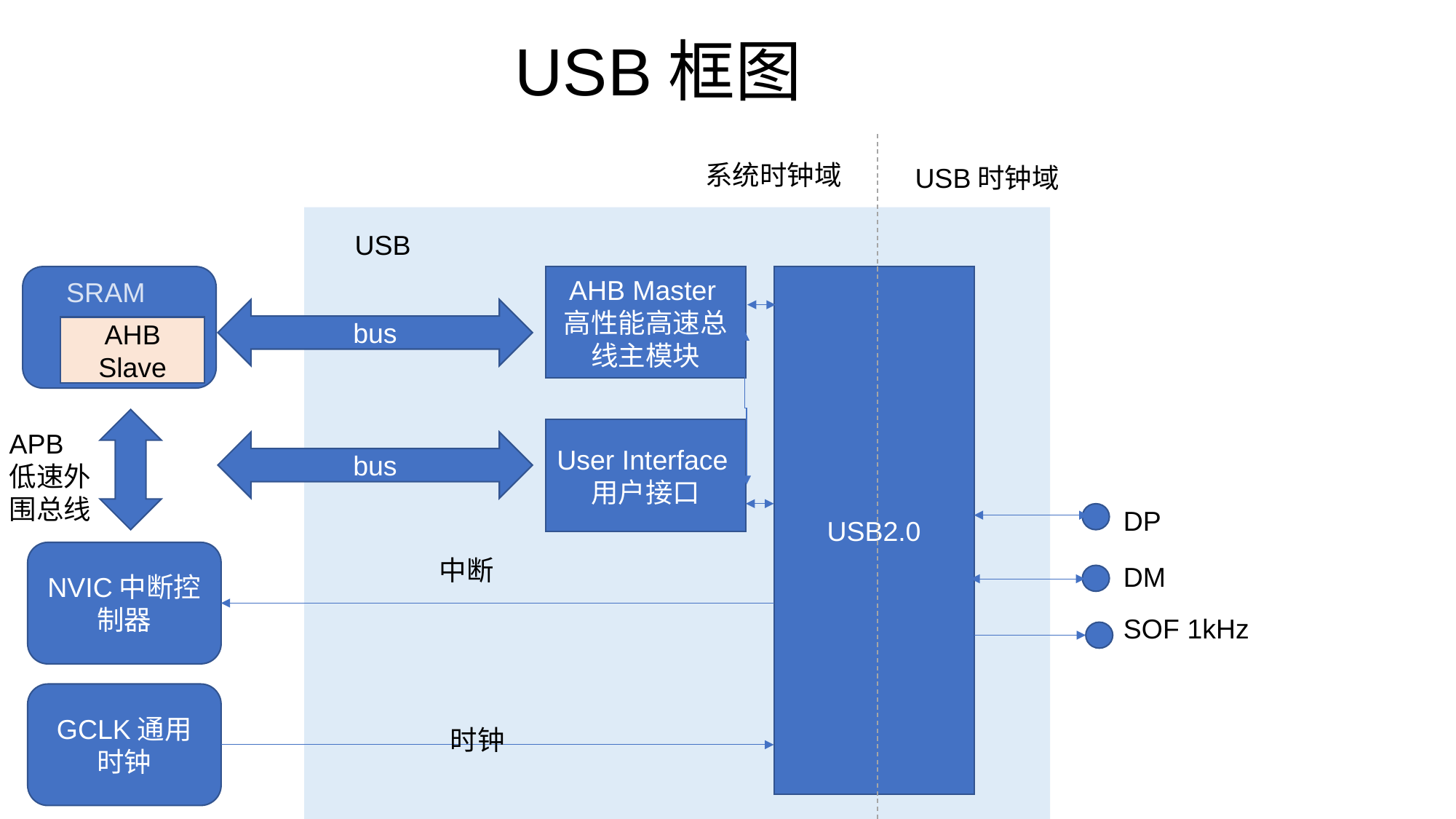

# USB框图
系统时钟域
USB时钟域

USB
SRAM
AHB Master高性能高速总线主模块
USB2.0
SRAM
bus
AHB Slave

User Interface用户接口
APB低速外围总线
bus
DP

NVIC中断控制器
中断
DM

SOF 1kHz

GCLK通用时钟
时钟